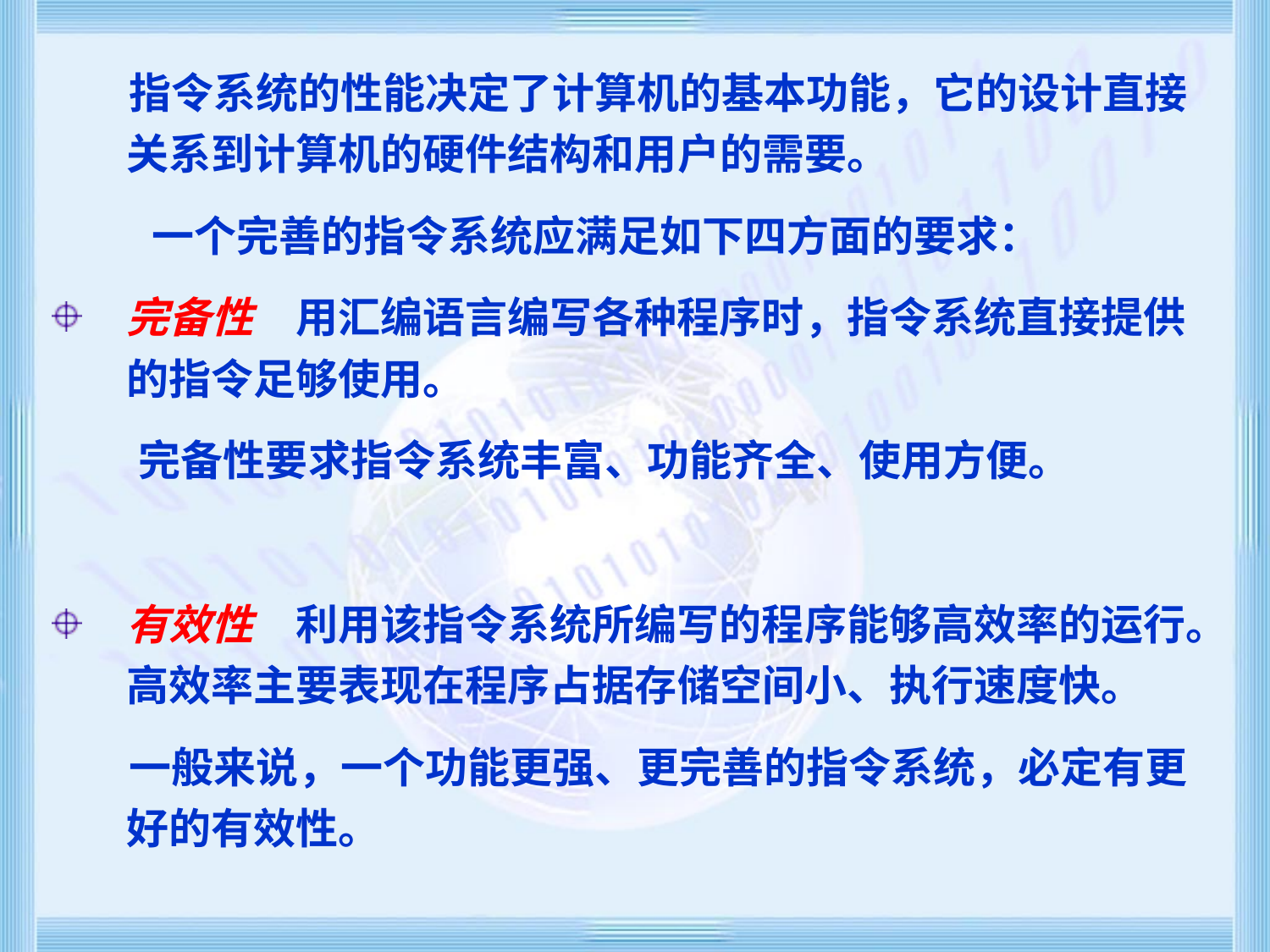

指令系统的性能决定了计算机的基本功能，它的设计直接关系到计算机的硬件结构和用户的需要。
　      一个完善的指令系统应满足如下四方面的要求：
完备性　用汇编语言编写各种程序时，指令系统直接提供的指令足够使用。
        完备性要求指令系统丰富、功能齐全、使用方便。

有效性　利用该指令系统所编写的程序能够高效率的运行。高效率主要表现在程序占据存储空间小、执行速度快。
       一般来说，一个功能更强、更完善的指令系统，必定有更好的有效性。
4